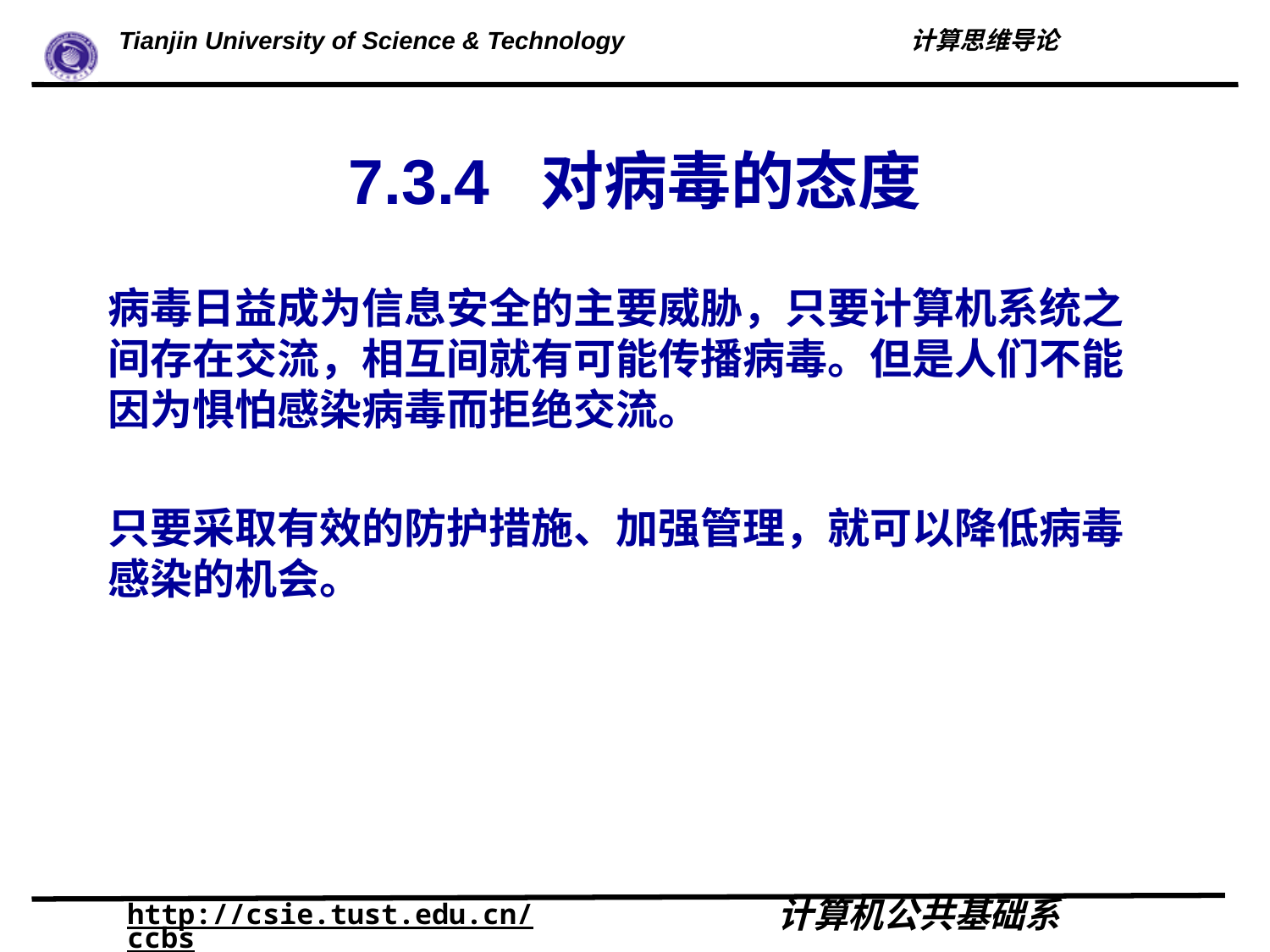

# 7.3.4  对病毒的态度
病毒日益成为信息安全的主要威胁，只要计算机系统之间存在交流，相互间就有可能传播病毒。但是人们不能因为惧怕感染病毒而拒绝交流。

只要采取有效的防护措施、加强管理，就可以降低病毒感染的机会。